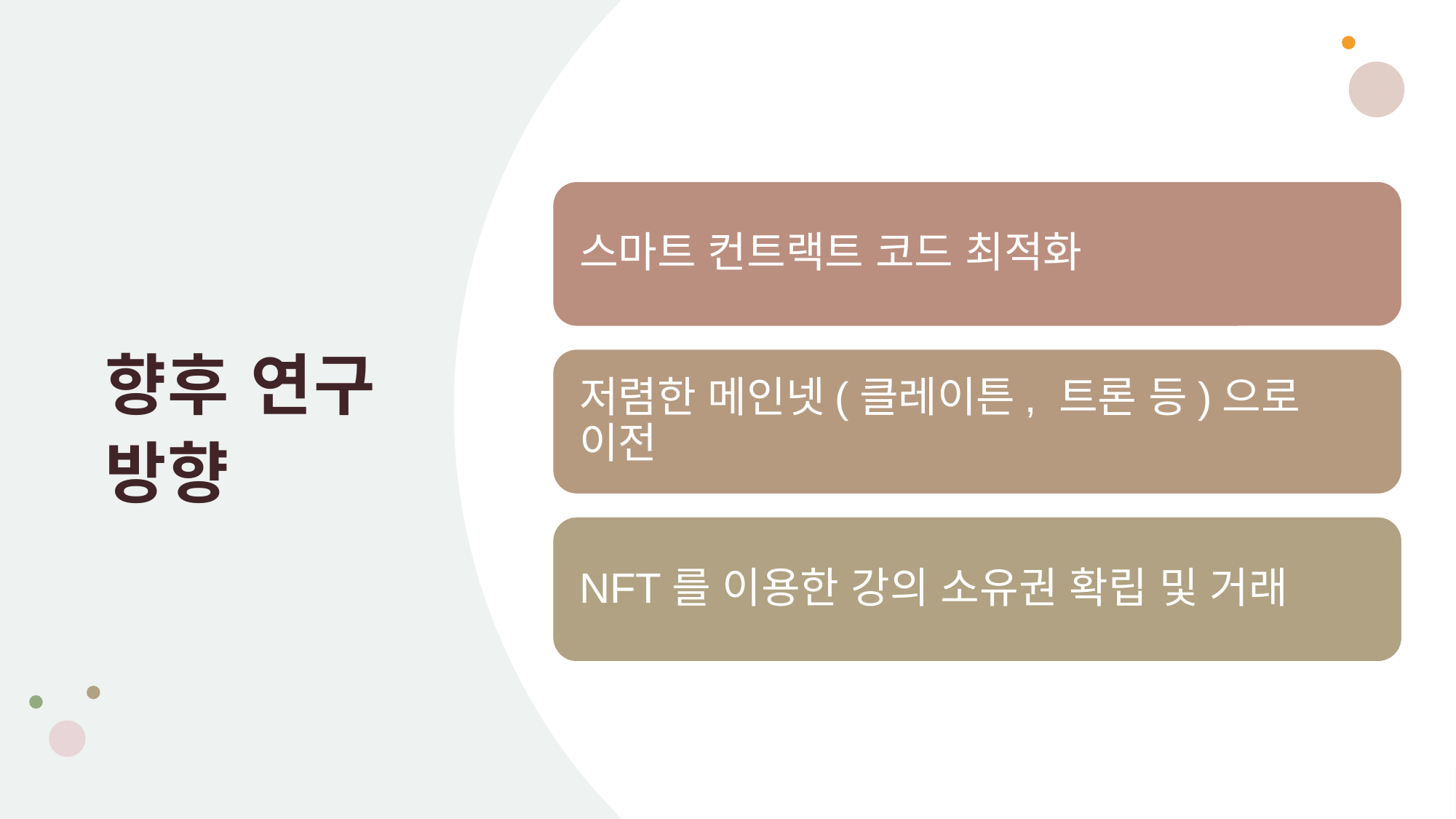

# 향후 연구 방향
스마트 컨트랙트 코드 최적화
저렴한 메인넷(클레이튼, 트론 등)으로 이전
NFT를 이용한 강의 소유권 확립 및 거래